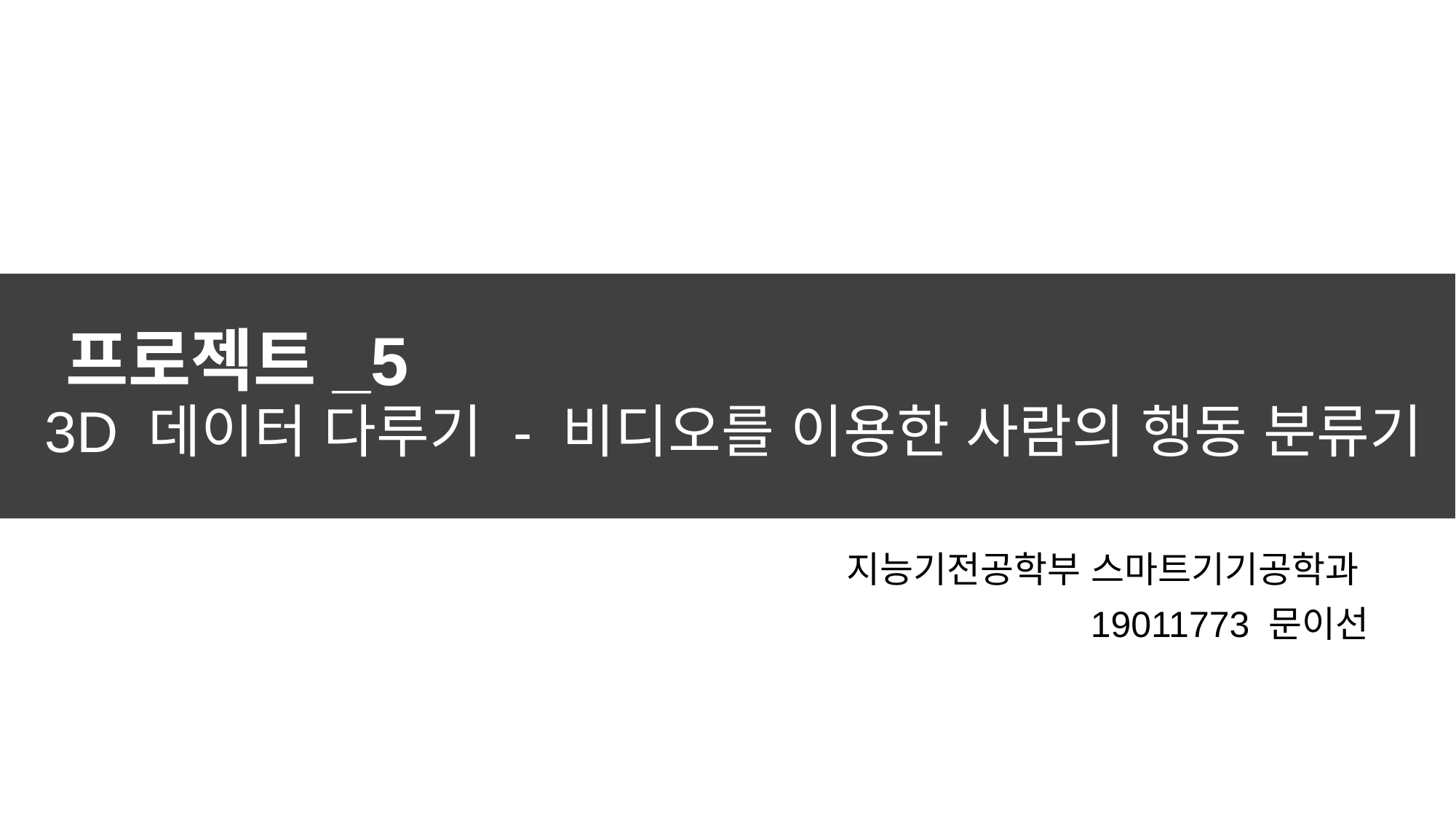

# 프로젝트_5 3D 데이터 다루기 - 비디오를 이용한 사람의 행동 분류기
지능기전공학부 스마트기기공학과
19011773 문이선